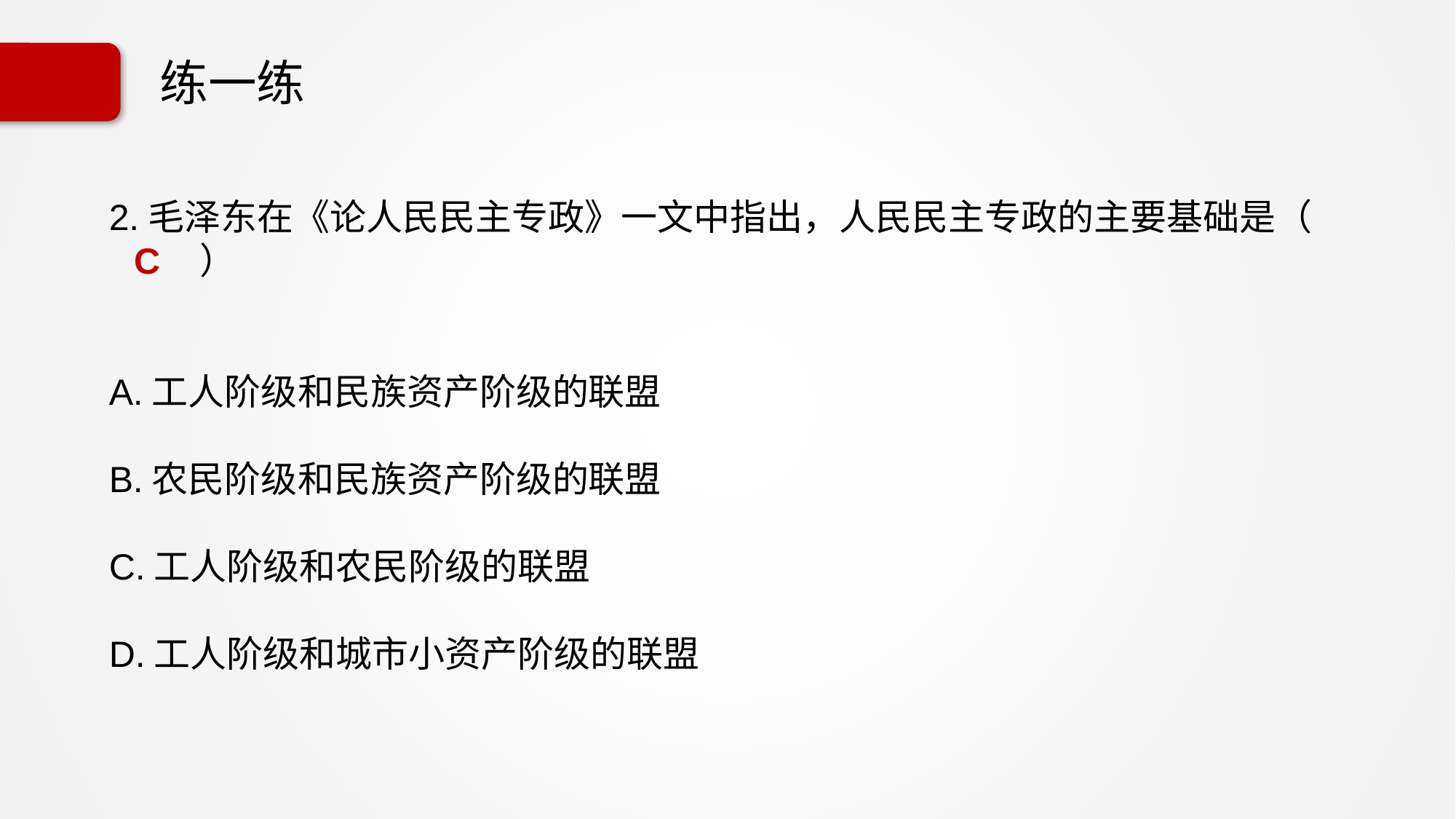

# 练一练
2.毛泽东在《论人民民主专政》一文中指出，人民民主专政的主要基础是（   C   ）

A.工人阶级和民族资产阶级的联盟

B.农民阶级和民族资产阶级的联盟

C.工人阶级和农民阶级的联盟

D.工人阶级和城市小资产阶级的联盟